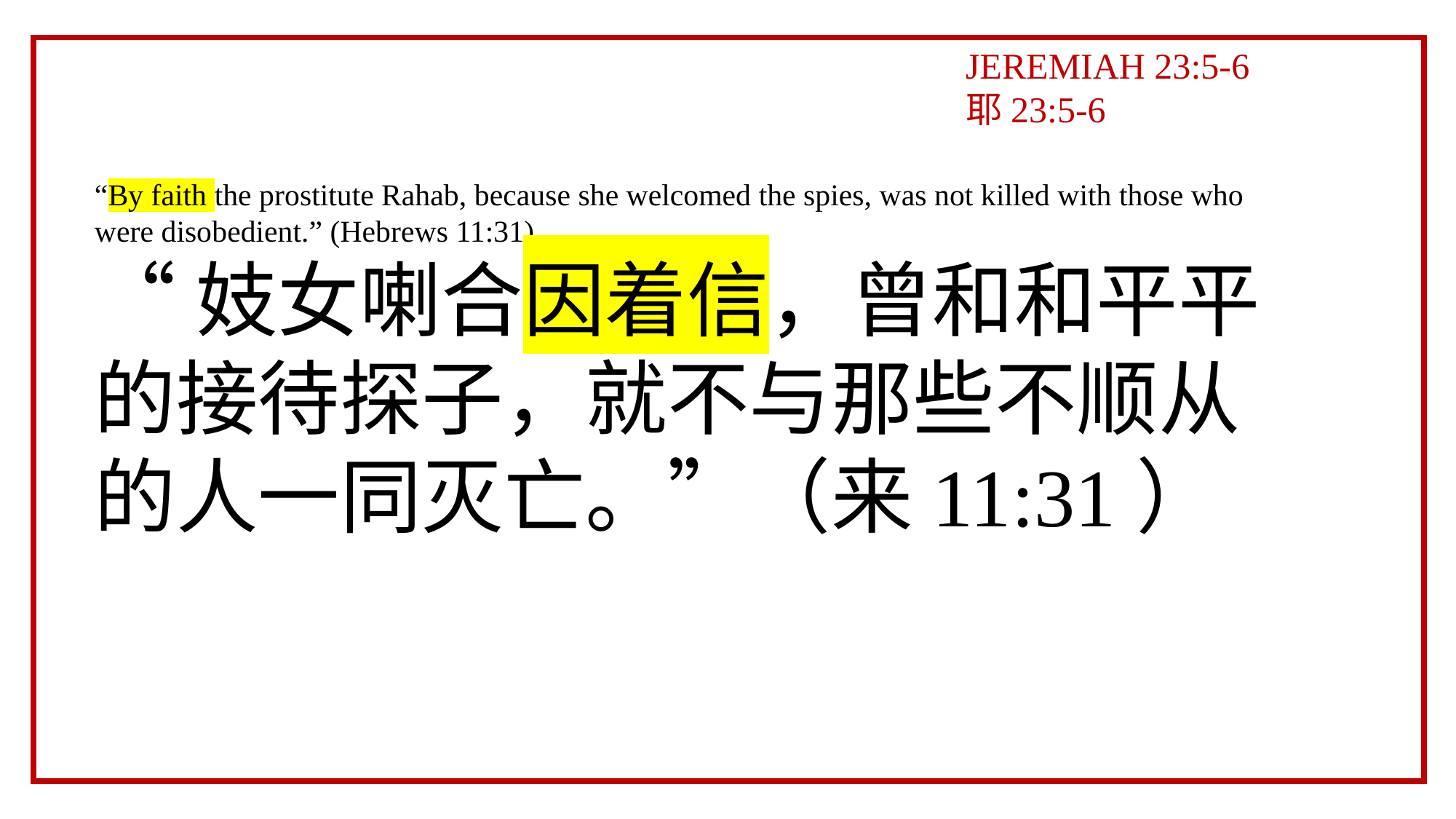

JEREMIAH 23:5-6
耶23:5-6
“By faith the prostitute Rahab, because she welcomed the spies, was not killed with those who were disobedient.” (Hebrews 11:31)
“妓女喇合因着信，曾和和平平的接待探子，就不与那些不顺从的人一同灭亡。”（来11:31）